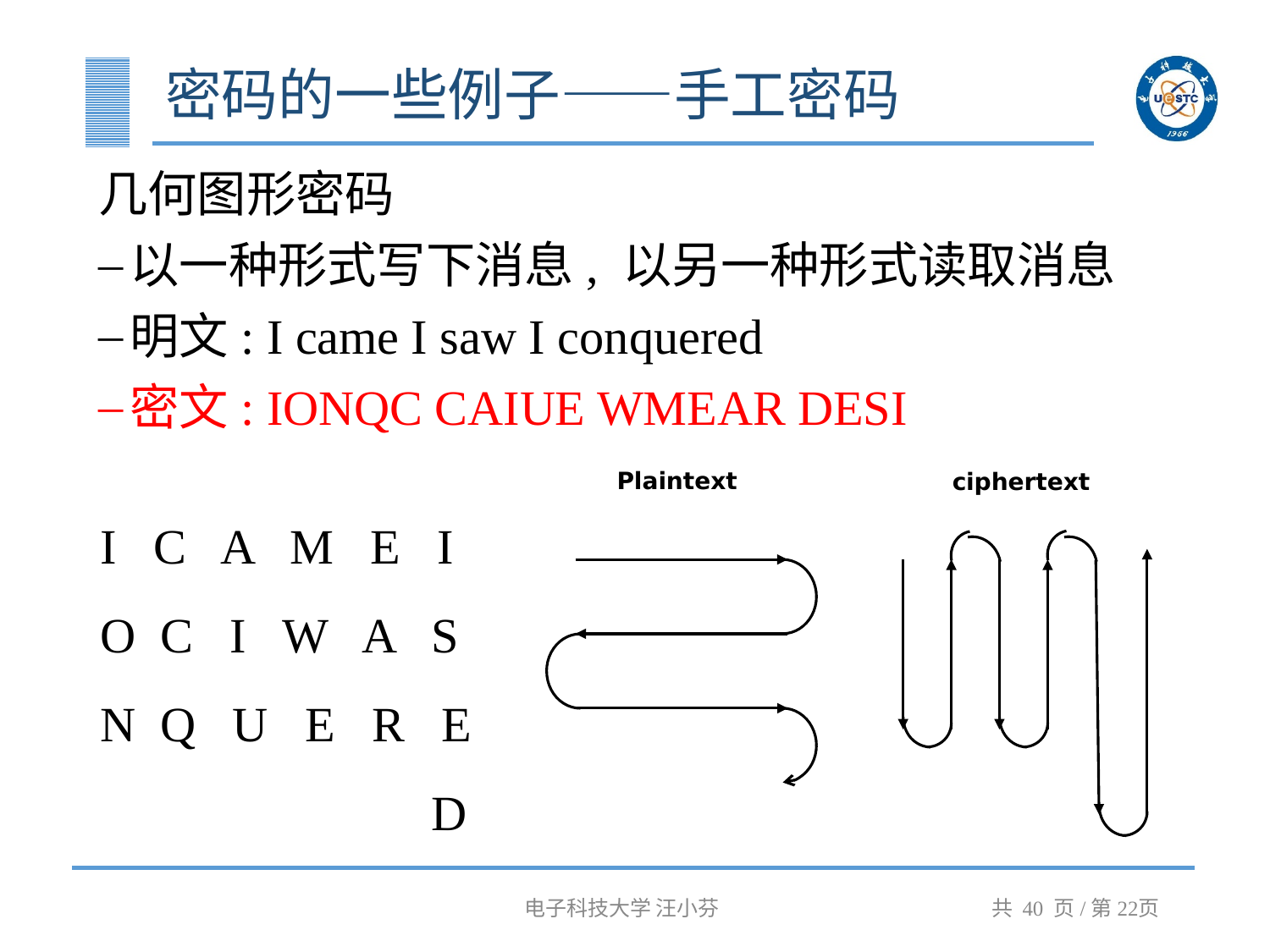

# 密码的一些例子——手工密码
几何图形密码
以一种形式写下消息, 以另一种形式读取消息
明文: I came I saw I conquered
密文: IONQC CAIUE WMEAR DESI

Plaintext
ciphertext

I   C   A   M   E   I
O  C   I   W   A   S
N  Q   U   E   R   E
                           D
电子科技大学 汪小芬
共 40 页/第22页